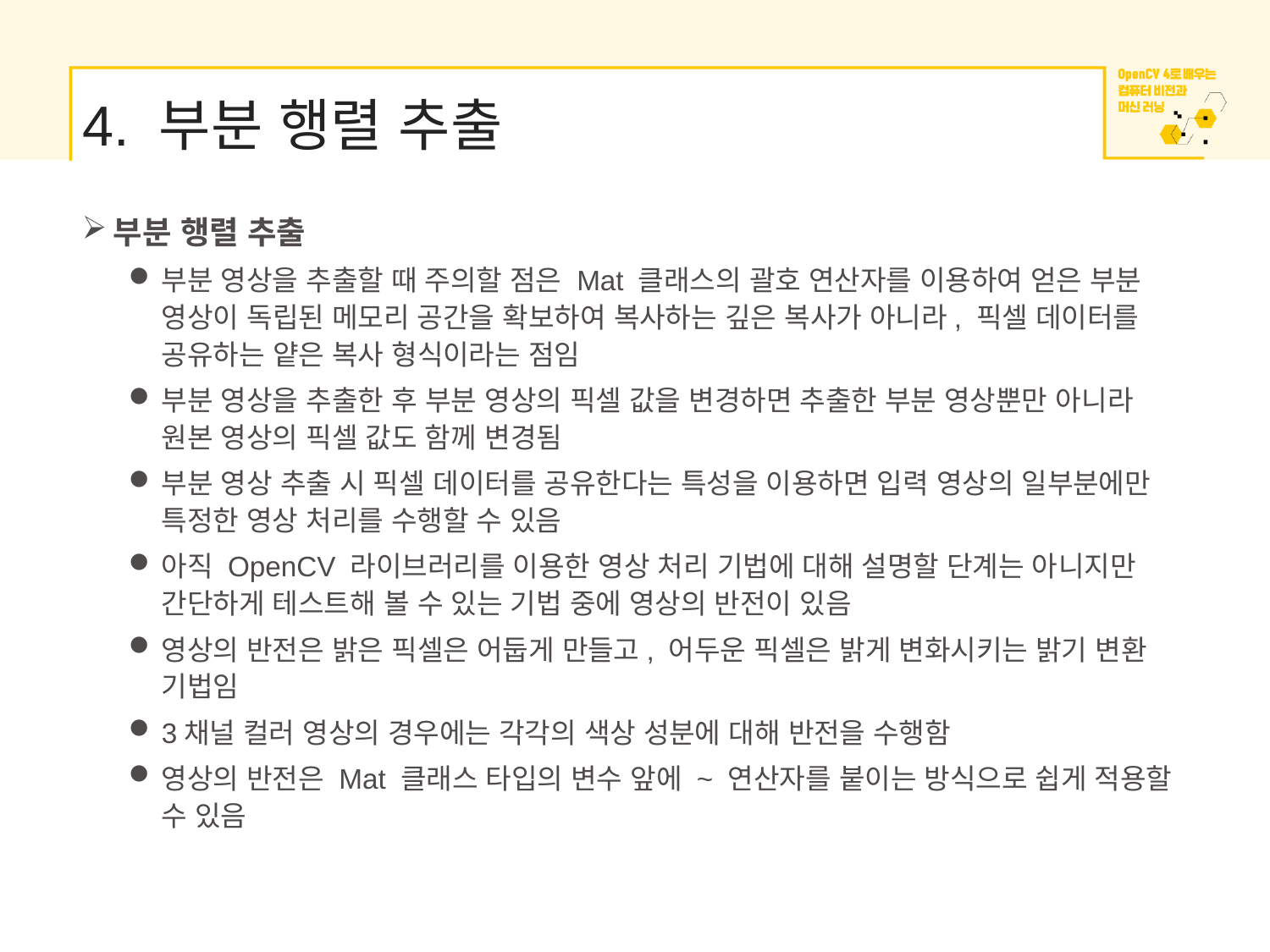

# 4. 부분 행렬 추출
부분 행렬 추출
부분 영상을 추출할 때 주의할 점은 Mat 클래스의 괄호 연산자를 이용하여 얻은 부분 영상이 독립된 메모리 공간을 확보하여 복사하는 깊은 복사가 아니라, 픽셀 데이터를 공유하는 얕은 복사 형식이라는 점임
부분 영상을 추출한 후 부분 영상의 픽셀 값을 변경하면 추출한 부분 영상뿐만 아니라 원본 영상의 픽셀 값도 함께 변경됨
부분 영상 추출 시 픽셀 데이터를 공유한다는 특성을 이용하면 입력 영상의 일부분에만 특정한 영상 처리를 수행할 수 있음
아직 OpenCV 라이브러리를 이용한 영상 처리 기법에 대해 설명할 단계는 아니지만 간단하게 테스트해 볼 수 있는 기법 중에 영상의 반전이 있음
영상의 반전은 밝은 픽셀은 어둡게 만들고, 어두운 픽셀은 밝게 변화시키는 밝기 변환 기법임
3채널 컬러 영상의 경우에는 각각의 색상 성분에 대해 반전을 수행함
영상의 반전은 Mat 클래스 타입의 변수 앞에 ~ 연산자를 붙이는 방식으로 쉽게 적용할 수 있음